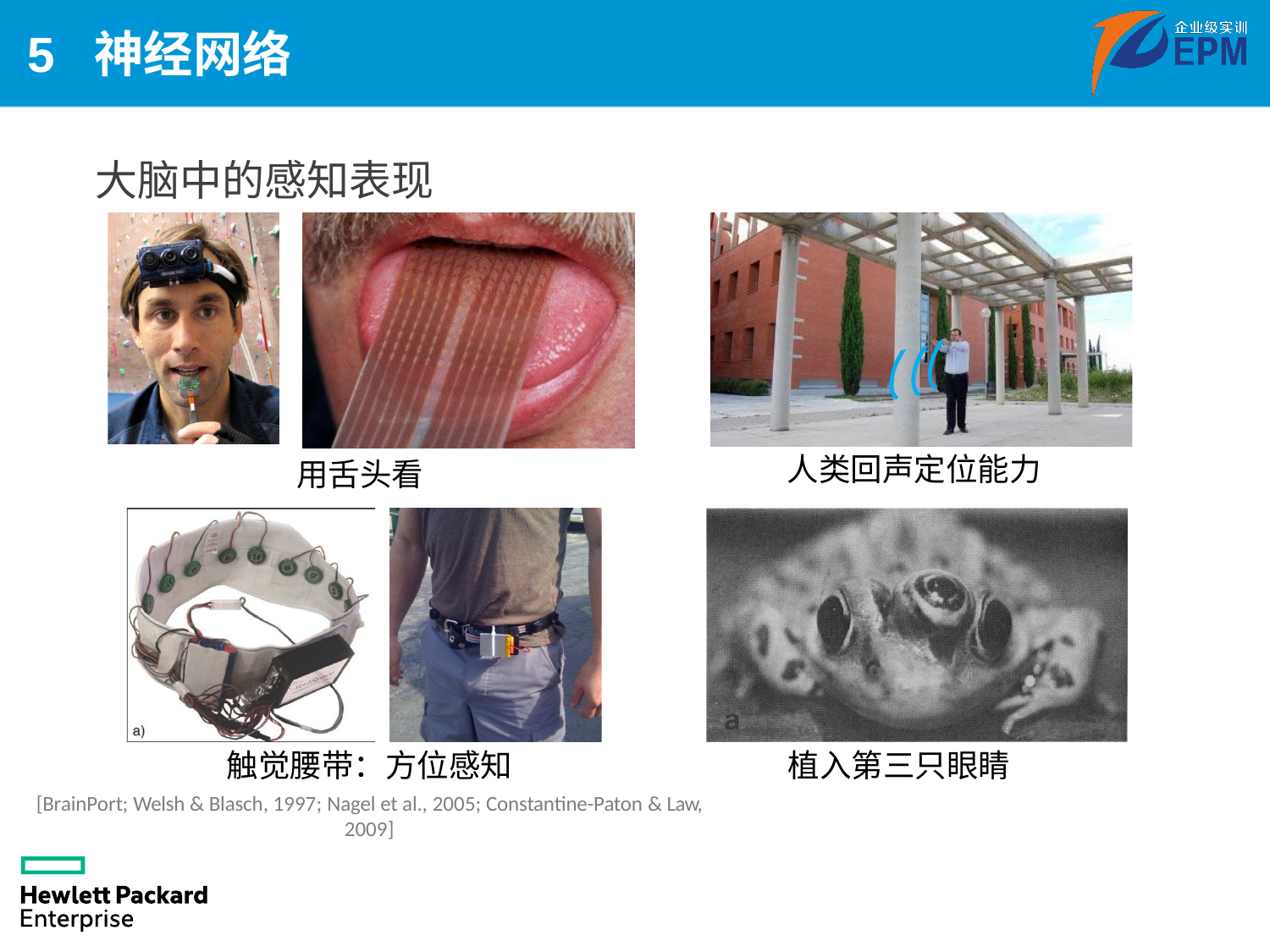

# 5  神经网络
大脑中的感知表现

人类回声定位能力
用舌头看

触觉腰带：方位感知
[BrainPort; Welsh & Blasch, 1997; Nagel et al., 2005; Constantine-Paton & Law, 2009]
植入第三只眼睛